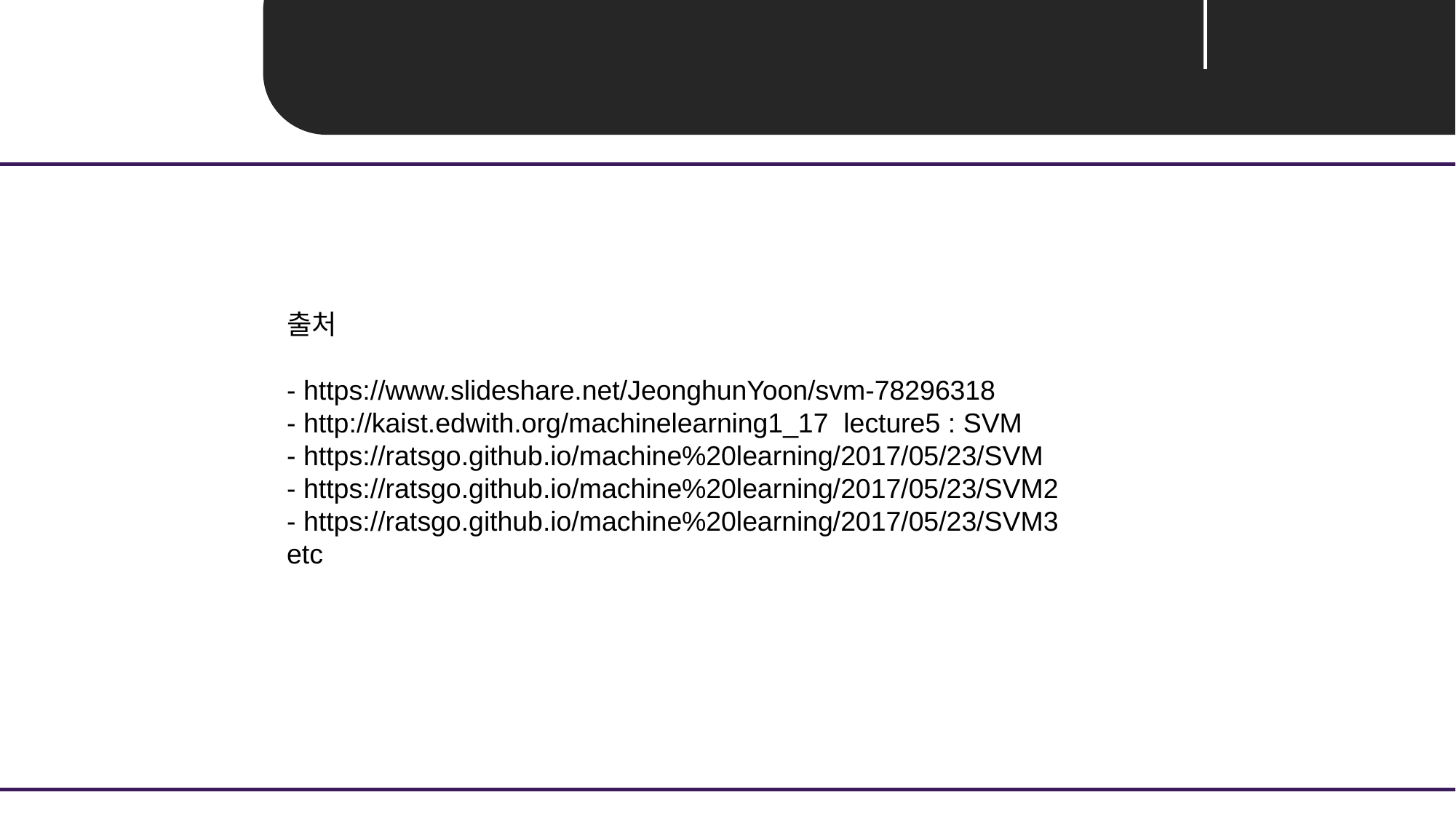

Unit  06 ㅣ  정리
출처
- https://www.slideshare.net/JeonghunYoon/svm-78296318
- http://kaist.edwith.org/machinelearning1_17  lecture5 : SVM
- https://ratsgo.github.io/machine%20learning/2017/05/23/SVM
- https://ratsgo.github.io/machine%20learning/2017/05/23/SVM2
- https://ratsgo.github.io/machine%20learning/2017/05/23/SVM3
etc